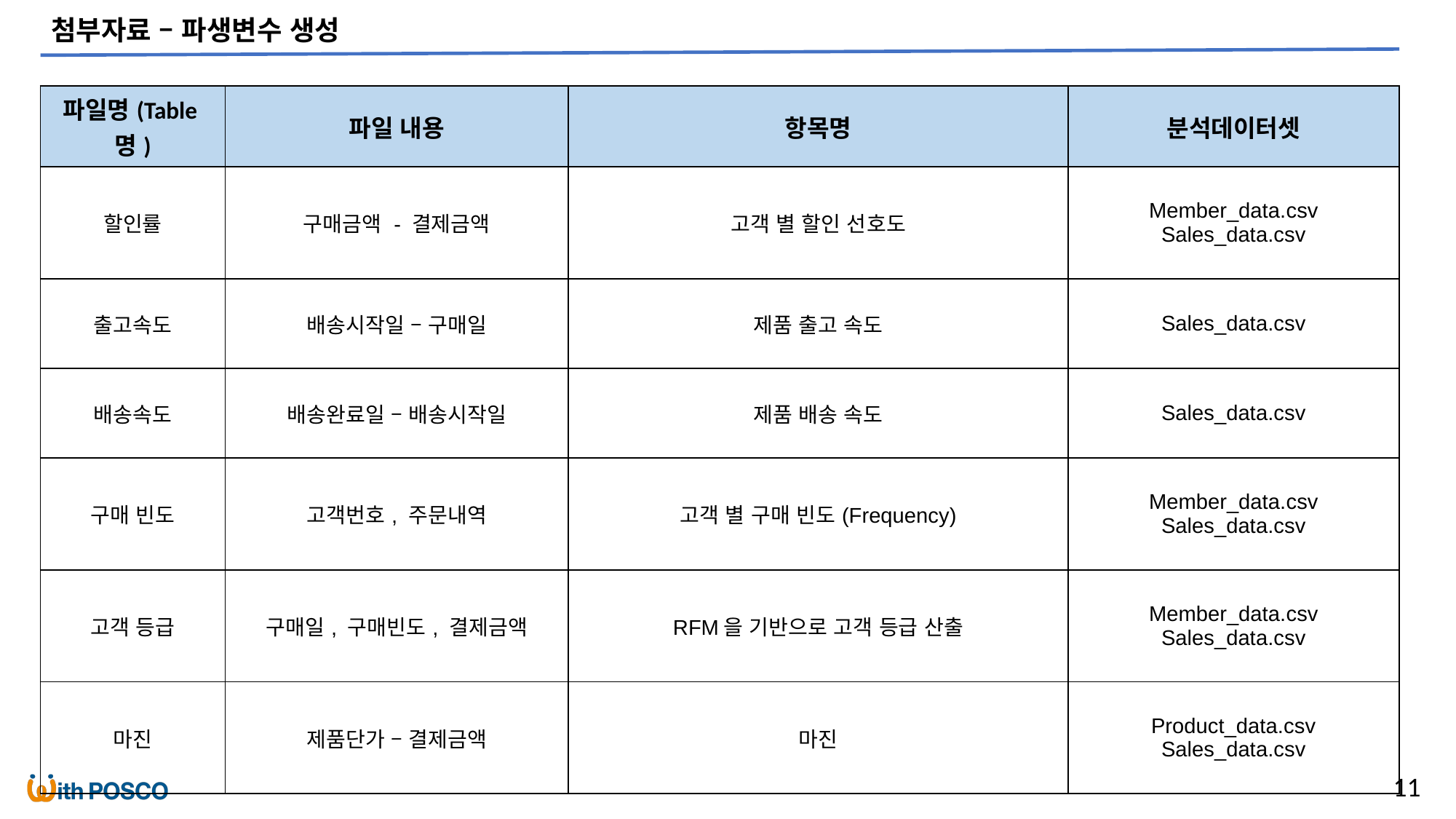

첨부자료 – 파생변수 생성

| 파일명(Table명) | 파일 내용 | 항목명 | 분석데이터셋 |
| --- | --- | --- | --- |
| 할인률 | 구매금액 - 결제금액 | 고객 별 할인 선호도 | Member\_data.csv Sales\_data.csv |
| 출고속도 | 배송시작일 – 구매일 | 제품 출고 속도 | Sales\_data.csv |
| 배송속도 | 배송완료일 – 배송시작일 | 제품 배송 속도 | Sales\_data.csv |
| 구매 빈도 | 고객번호, 주문내역 | 고객 별 구매 빈도(Frequency) | Member\_data.csv Sales\_data.csv |
| 고객 등급 | 구매일, 구매빈도, 결제금액 | RFM을 기반으로 고객 등급 산출 | Member\_data.csv Sales\_data.csv |
| 마진 | 제품단가 – 결제금액 | 마진 | Product\_data.csv Sales\_data.csv |
11